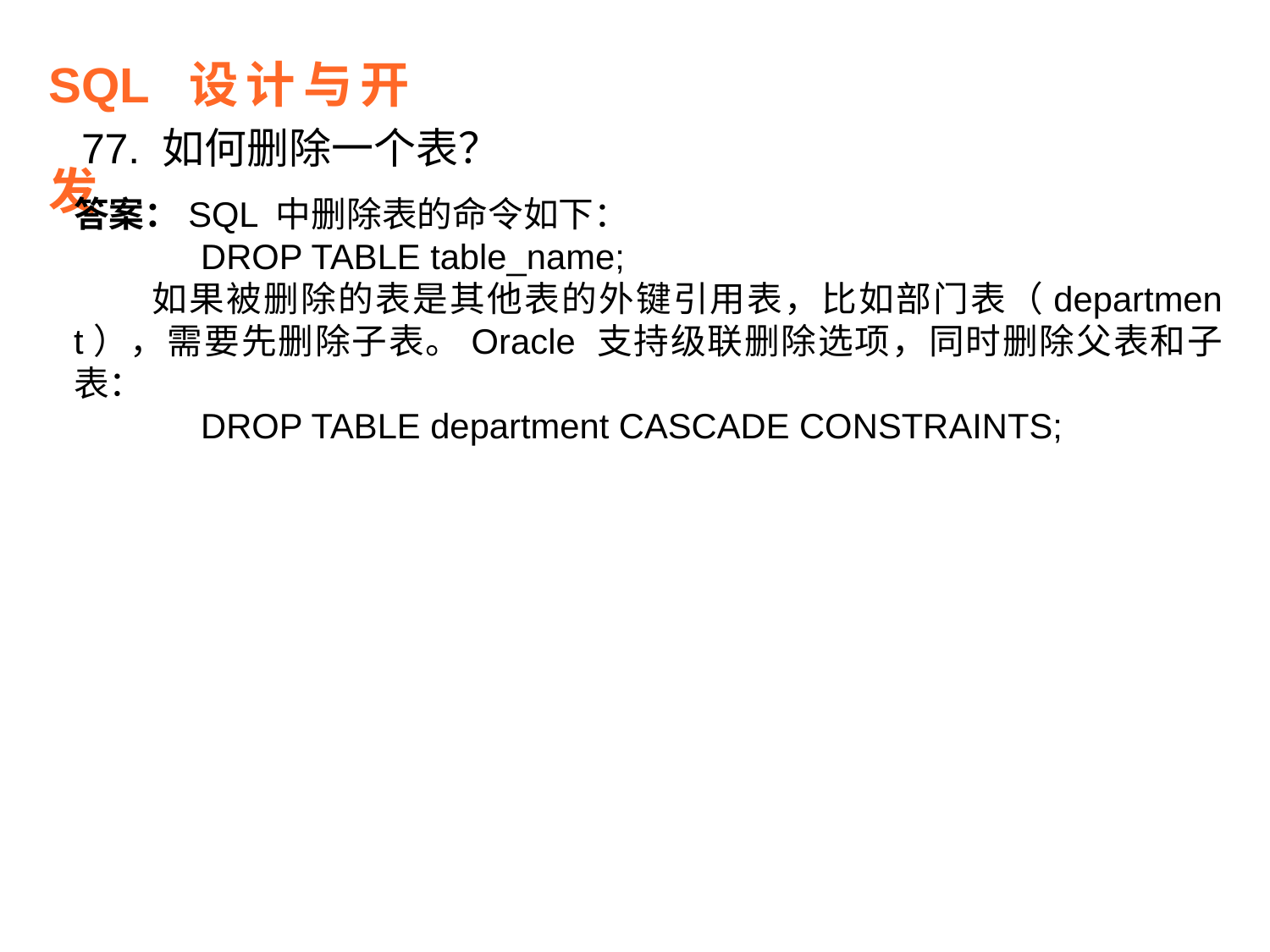

SQL 设计与开发
77. 如何删除一个表？
答案：SQL 中删除表的命令如下：
	DROP TABLE table_name;
       如果被删除的表是其他表的外键引用表，比如部门表（department），需要先删除子表。Oracle 支持级联删除选项，同时删除父表和子表：
	DROP TABLE department CASCADE CONSTRAINTS;